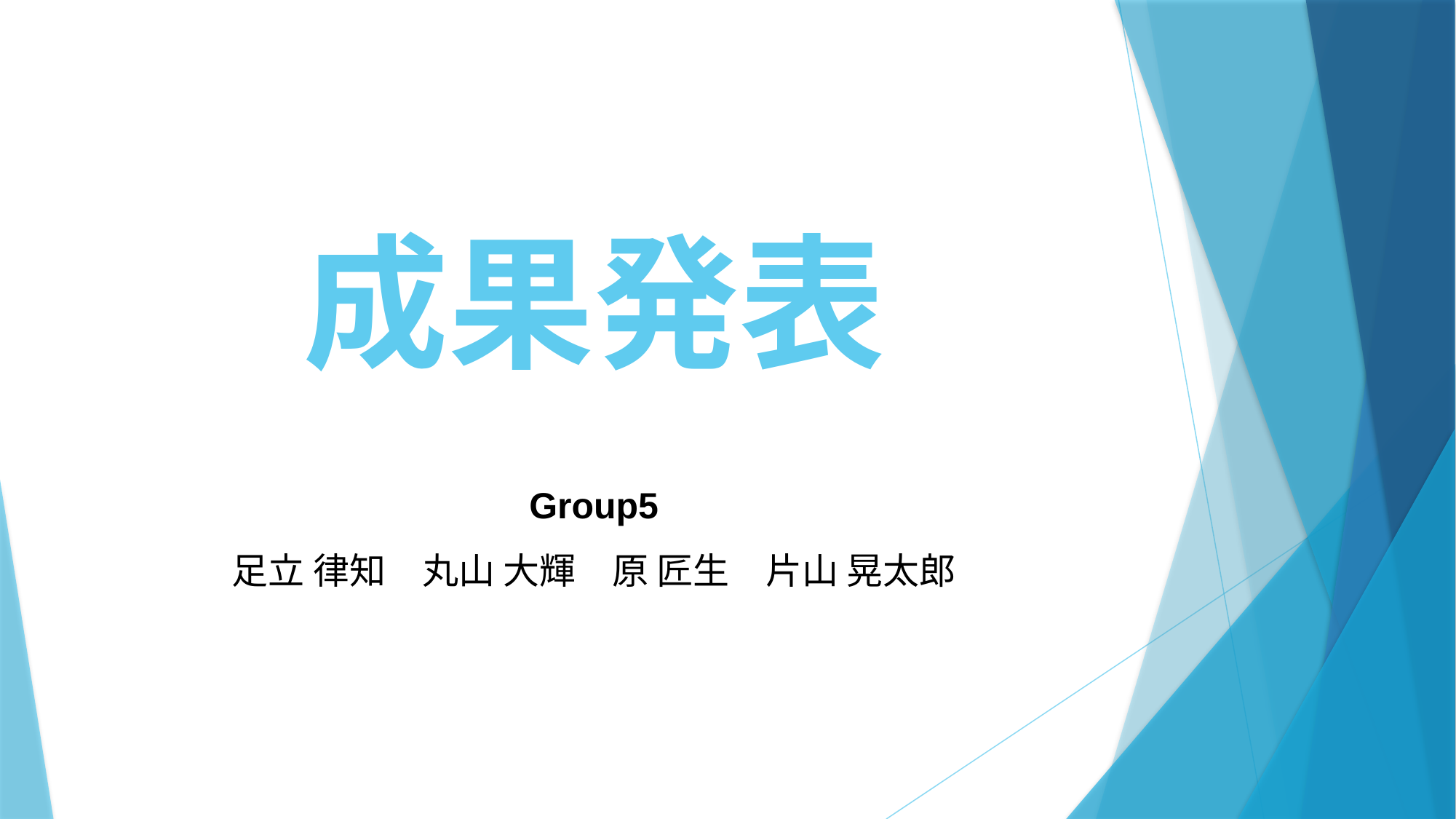

# 成果発表
Group5​
足立 律知　丸山 大輝　原 匠生　片山 晃太郎​